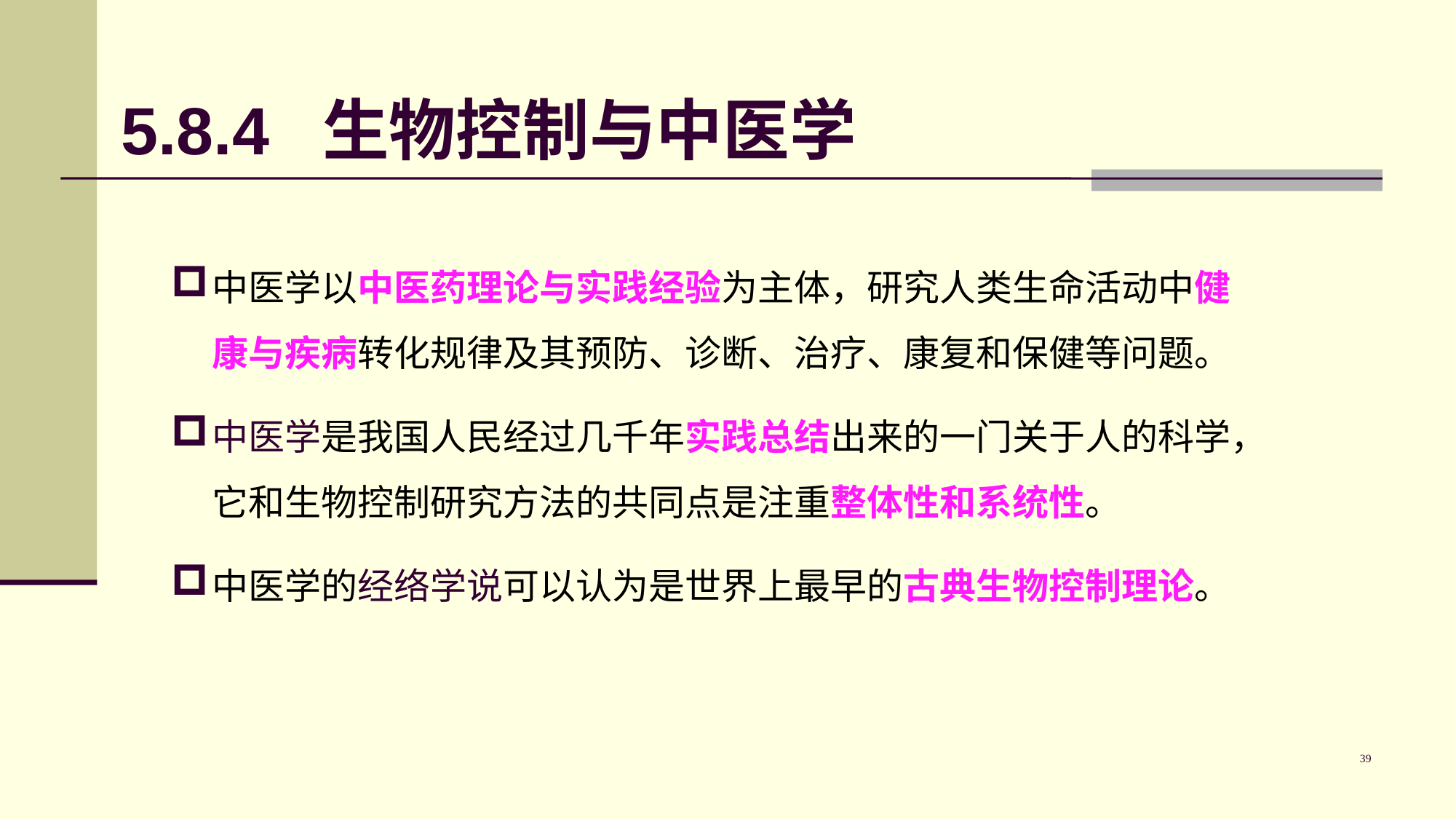

# 5.8.4  生物控制与中医学
中医学以中医药理论与实践经验为主体，研究人类生命活动中健康与疾病转化规律及其预防、诊断、治疗、康复和保健等问题。
中医学是我国人民经过几千年实践总结出来的一门关于人的科学，它和生物控制研究方法的共同点是注重整体性和系统性。
中医学的经络学说可以认为是世界上最早的古典生物控制理论。
39